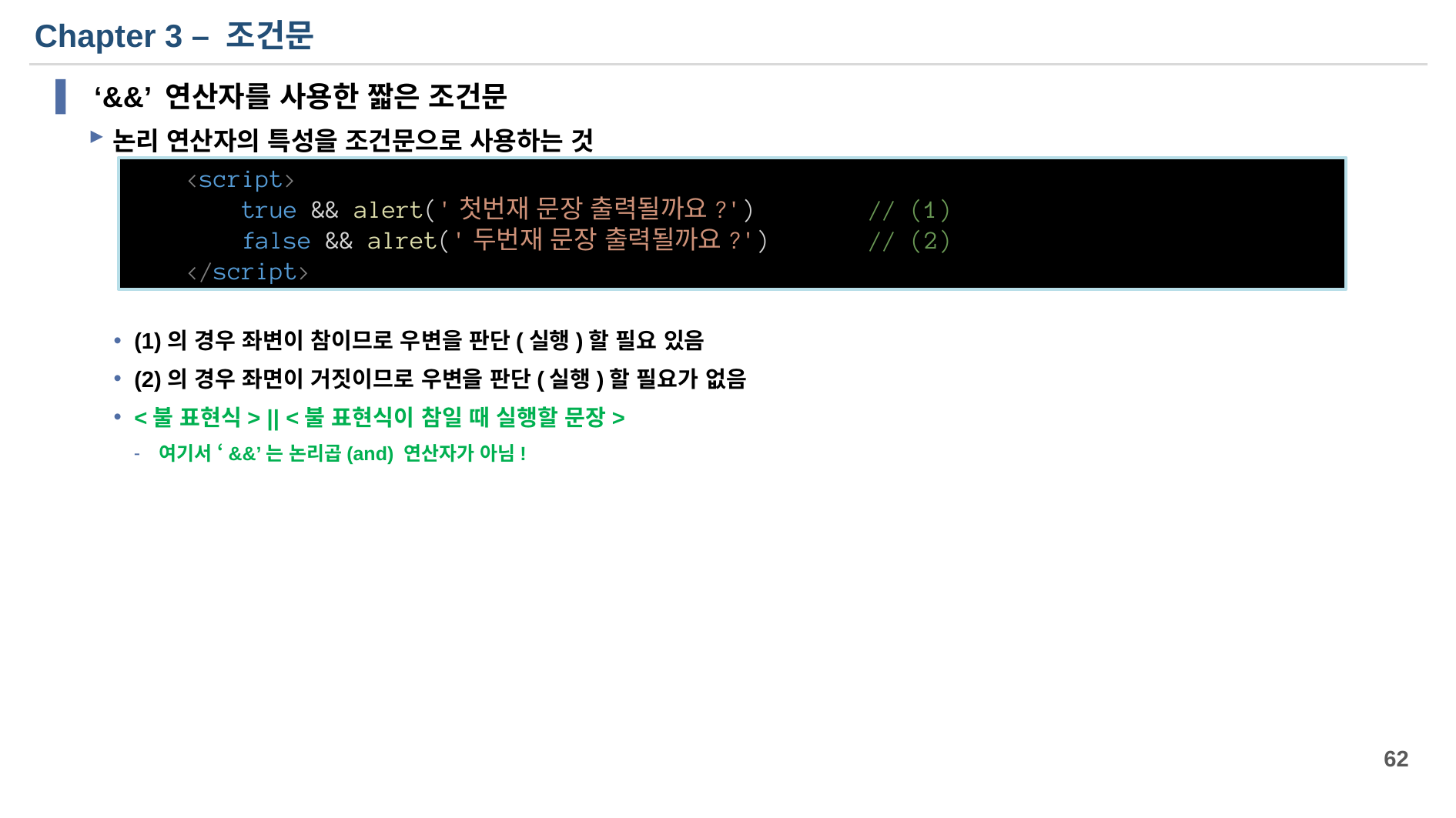

# Chapter 3 – 조건문
 ‘&&’ 연산자를 사용한 짧은 조건문
논리 연산자의 특성을 조건문으로 사용하는 것

(1)의 경우 좌변이 참이므로 우변을 판단(실행)할 필요 있음
(2)의 경우 좌면이 거짓이므로 우변을 판단(실행)할 필요가 없음
<불 표현식> || <불 표현식이 참일 때 실행할 문장>
여기서 ‘&&’는 논리곱(and) 연산자가 아님!

    <script>
        true && alert('첫번재 문장 출력될까요?')        // (1)
        false && alret('두번재 문장 출력될까요?')       // (2)
    </script>
62